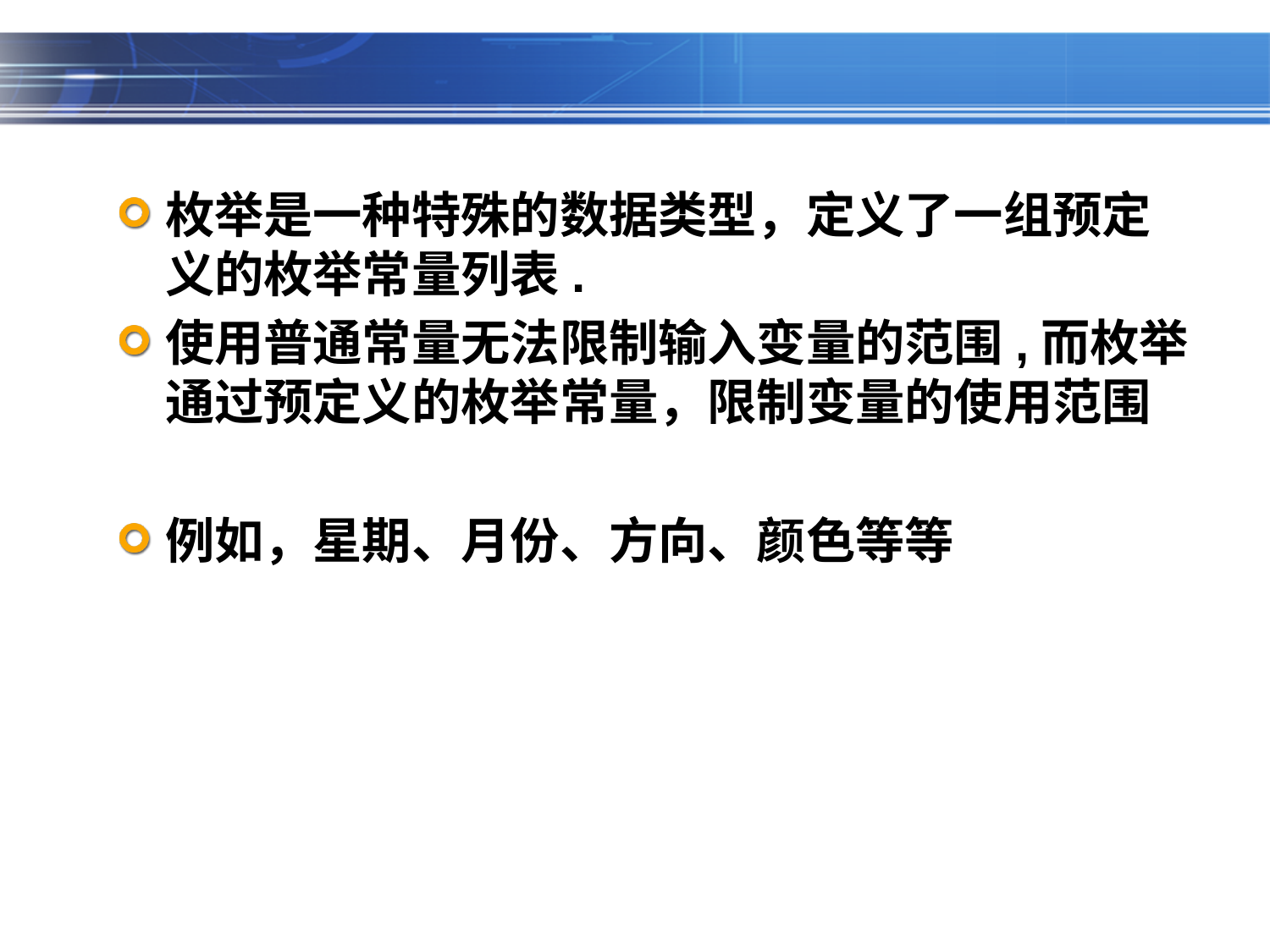

#
枚举是一种特殊的数据类型，定义了一组预定义的枚举常量列表.
使用普通常量无法限制输入变量的范围,而枚举通过预定义的枚举常量，限制变量的使用范围

例如，星期、月份、方向、颜色等等